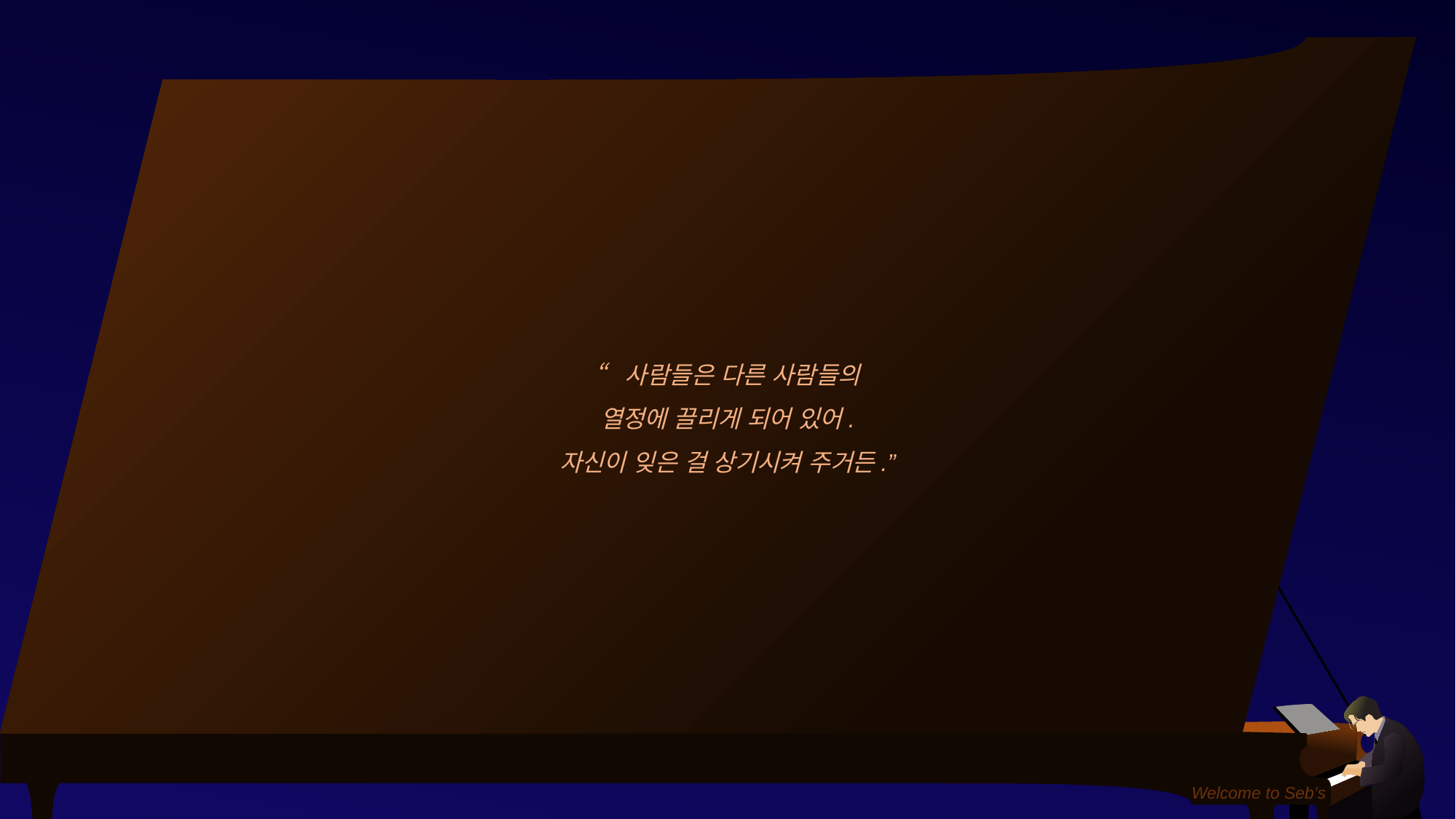

“사람들은 다른 사람들의
열정에 끌리게 되어 있어.
자신이 잊은 걸 상기시켜 주거든.”

Welcome to Seb’s